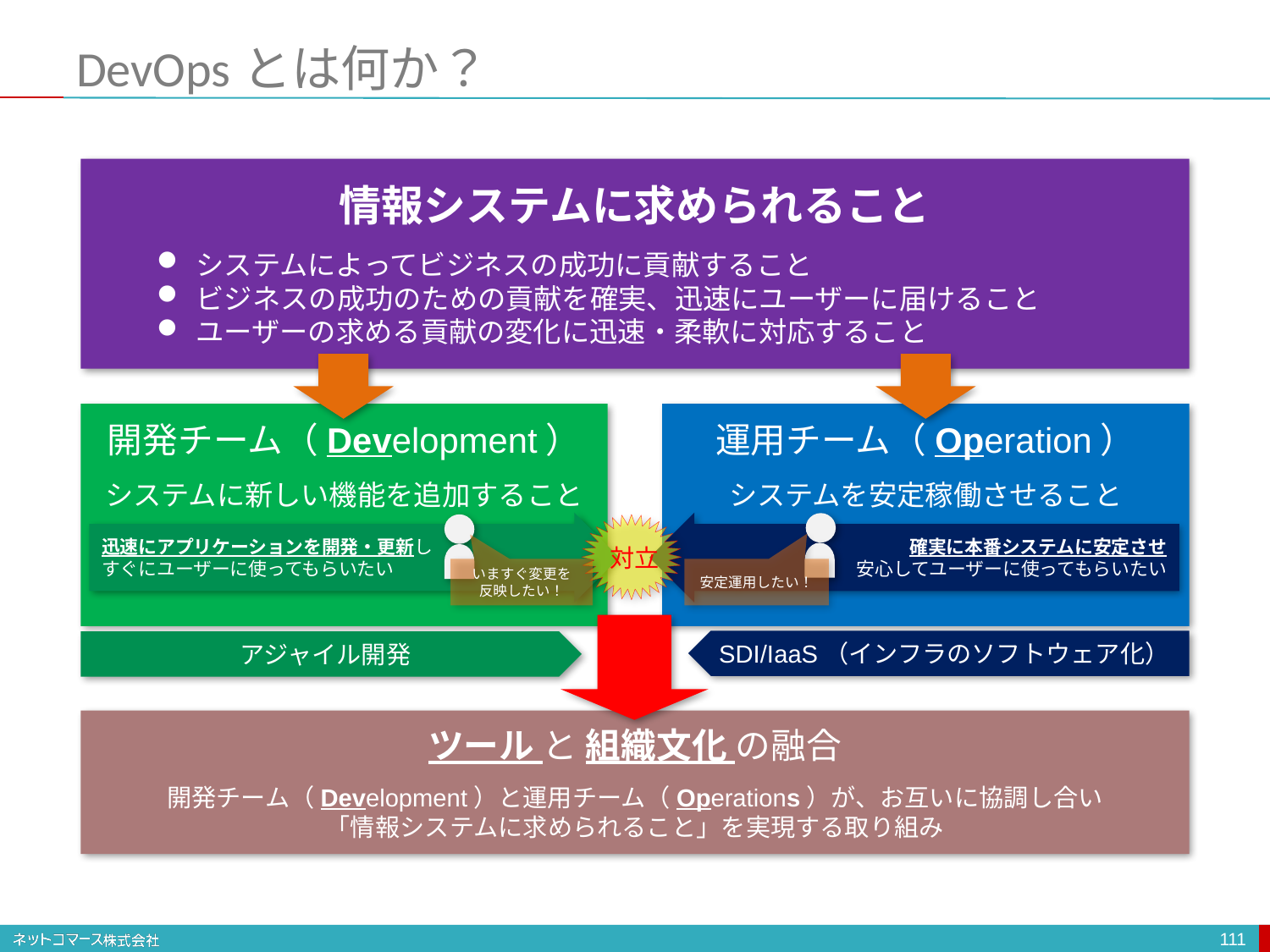

# DevOpsとは何か？
情報システムに求められること

システムによってビジネスの成功に貢献すること
ビジネスの成功のための貢献を確実、迅速にユーザーに届けること
ユーザーの求める貢献の変化に迅速・柔軟に対応すること

開発チーム（Development）

システムに新しい機能を追加すること

運用チーム（Operation）

システムを安定稼働させること

迅速にアプリケーションを開発・更新し
すぐにユーザーに使ってもらいたい
確実に本番システムに安定させ
安心してユーザーに使ってもらいたい

対立
いますぐ変更を
反映したい！
安定運用したい！

SDI/IaaS（インフラのソフトウェア化）
アジャイル開発
ツール と 組織文化 の融合

開発チーム（Development）と運用チーム（Operations）が、お互いに協調し合い
「情報システムに求められること」を実現する取り組み
111